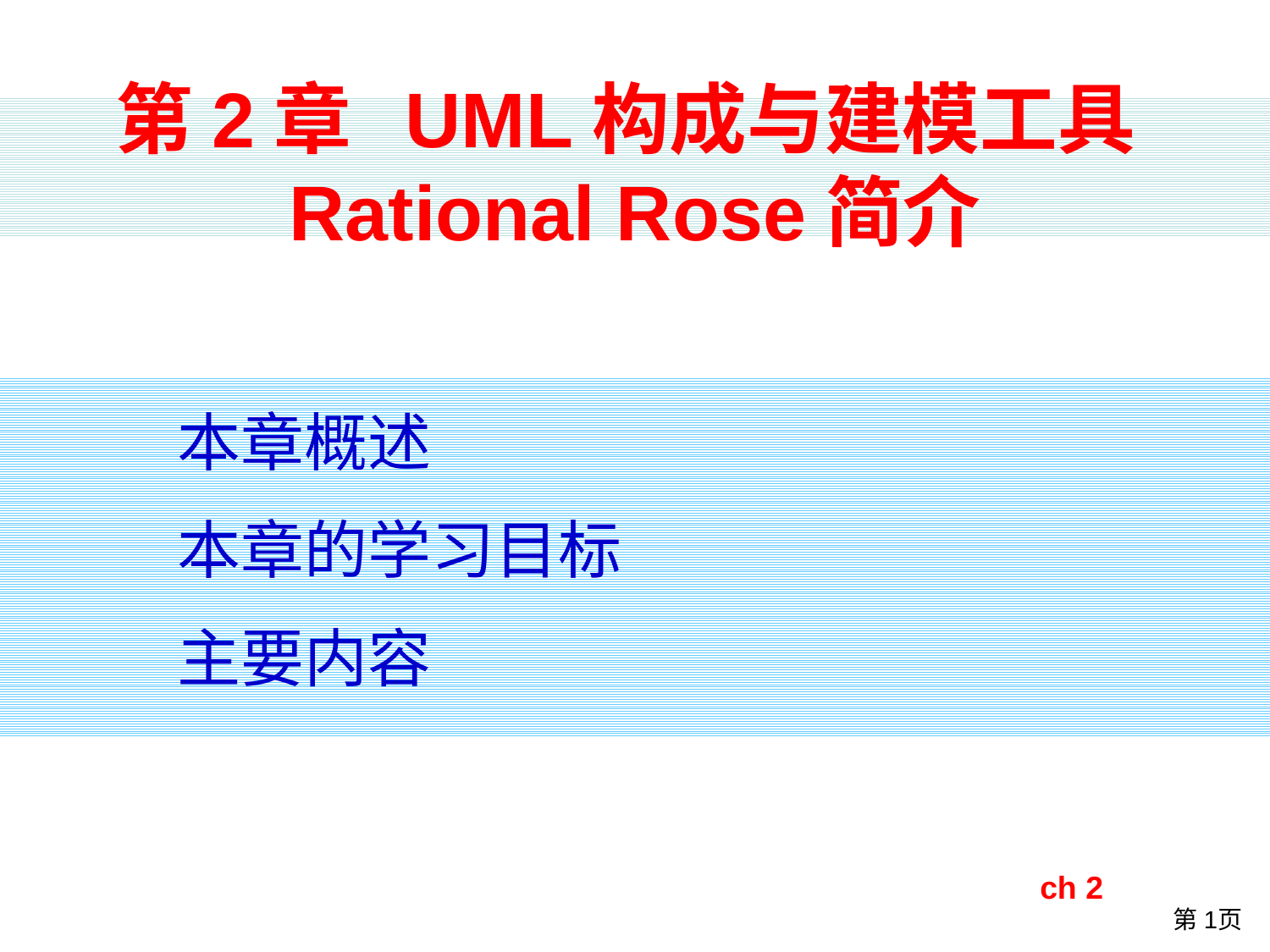

# 第2章  UML构成与建模工具Rational Rose简介

本章概述
本章的学习目标
主要内容
ch 2
第1页